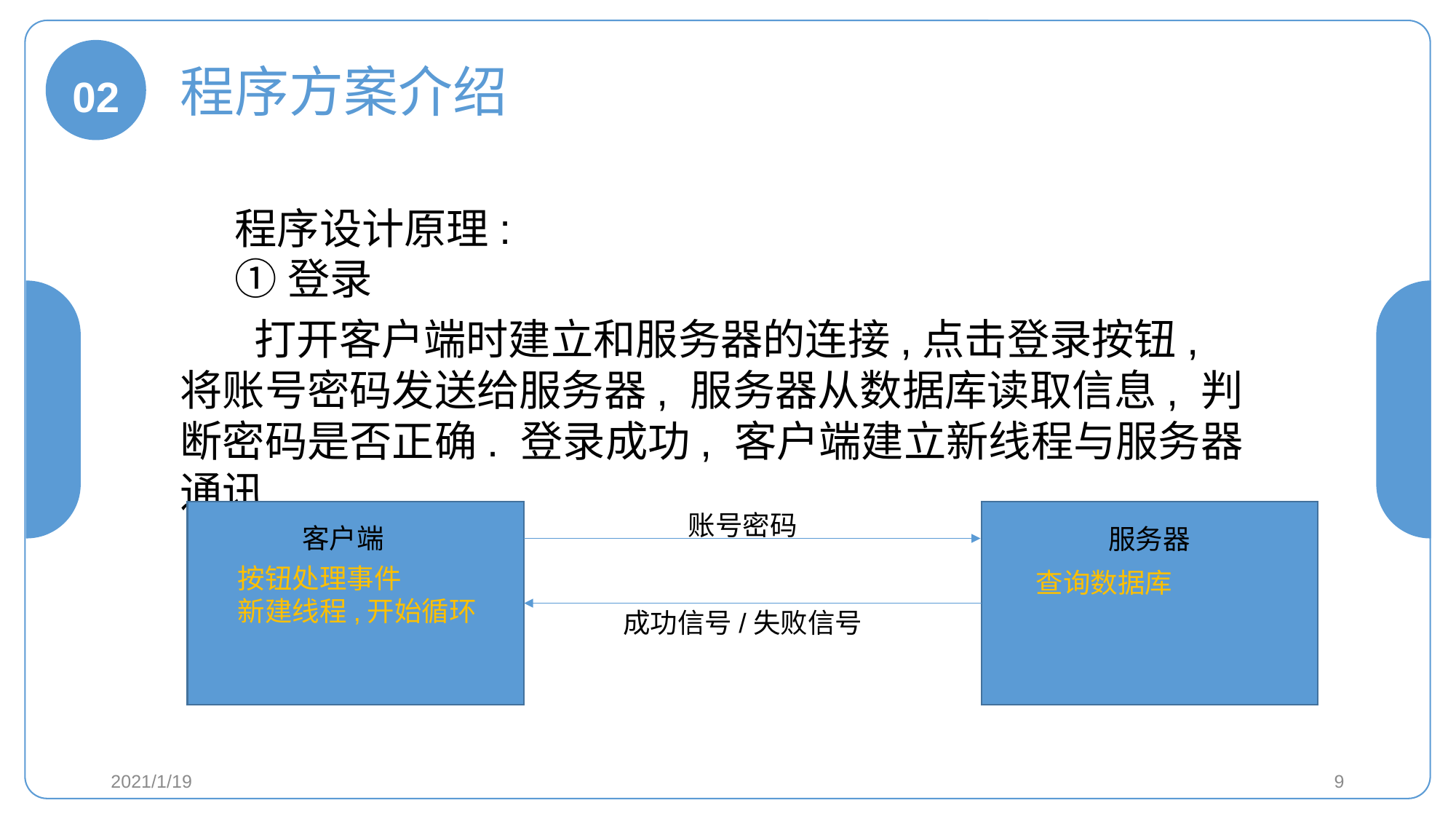

02
程序方案介绍
程序设计原理:
①登录
 打开客户端时建立和服务器的连接,点击登录按钮,将账号密码发送给服务器, 服务器从数据库读取信息, 判断密码是否正确. 登录成功, 客户端建立新线程与服务器通讯.

账号密码
客户端
服务器
按钮处理事件
新建线程,开始循环
查询数据库
成功信号/失败信号
2021/1/19
9